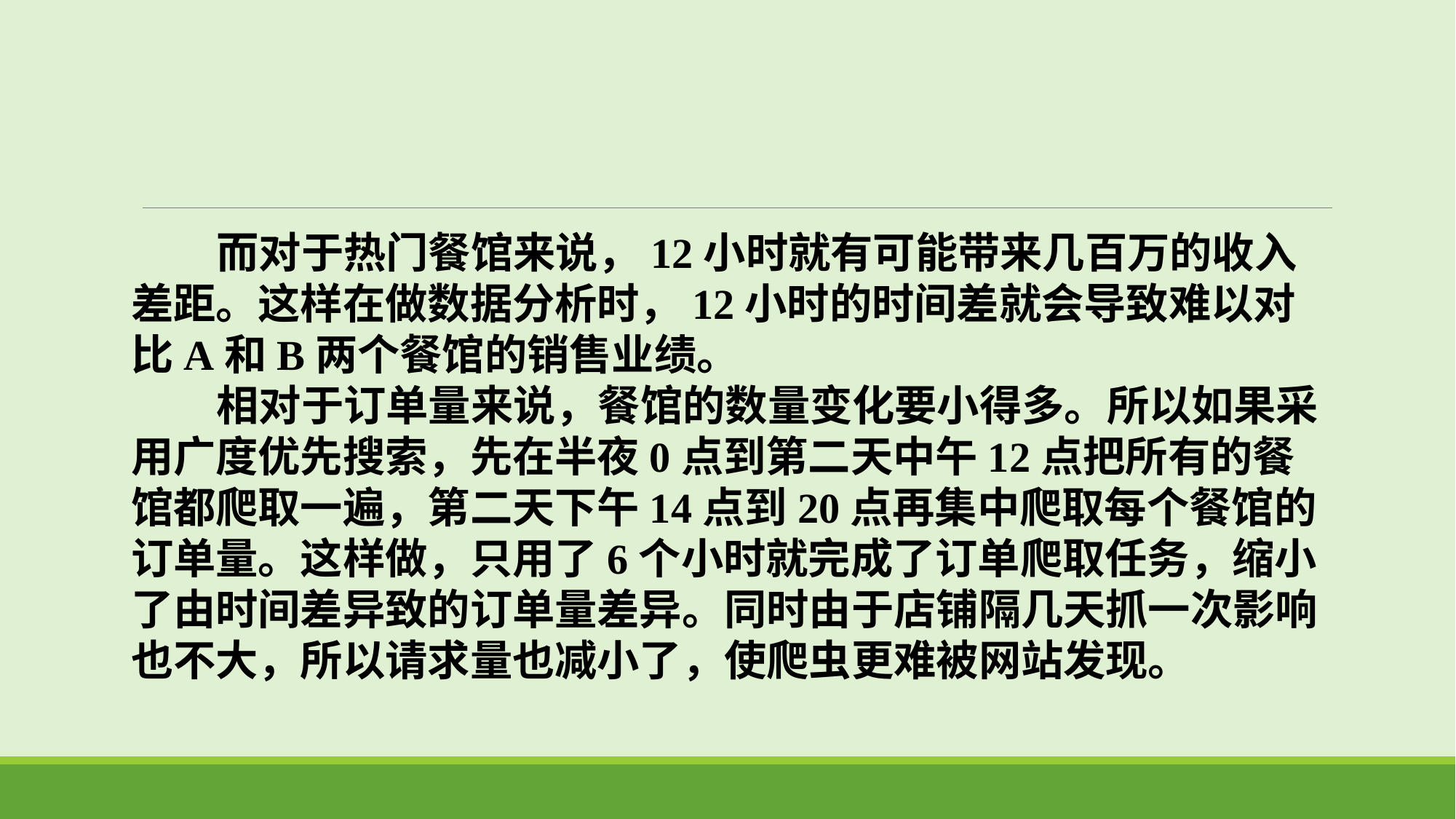

而对于热门餐馆来说，12小时就有可能带来几百万的收入差距。这样在做数据分析时，12小时的时间差就会导致难以对比A和B两个餐馆的销售业绩。
     相对于订单量来说，餐馆的数量变化要小得多。所以如果采用广度优先搜索，先在半夜0点到第二天中午12点把所有的餐馆都爬取一遍，第二天下午14点到20点再集中爬取每个餐馆的订单量。这样做，只用了6个小时就完成了订单爬取任务，缩小了由时间差异致的订单量差异。同时由于店铺隔几天抓一次影响也不大，所以请求量也减小了，使爬虫更难被网站发现。